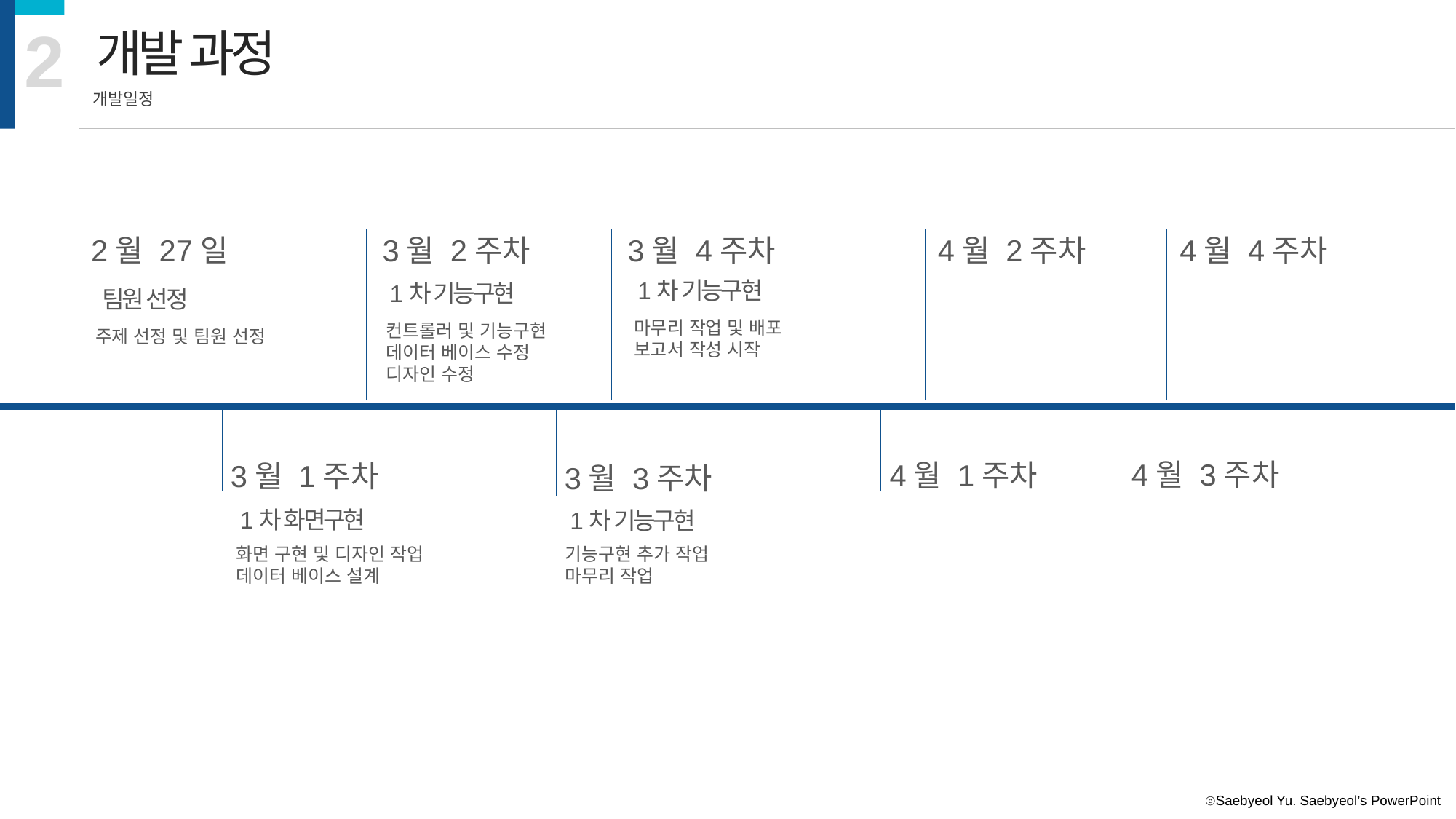

2
개발 과정
개발일정
2월 27일
3월 2주차
3월 4주차
4월 2주차
4월 4주차
1차 기능구현
1차 기능구현
팀원 선정
마무리 작업 및 배포
보고서 작성 시작
컨트롤러 및 기능구현
데이터 베이스 수정
디자인 수정
주제 선정 및 팀원 선정
4월 3주차
4월 1주차
3월 1주차
3월 3주차
1차 화면구현
1차 기능구현
기능구현 추가 작업
마무리 작업
화면 구현 및 디자인 작업
데이터 베이스 설계